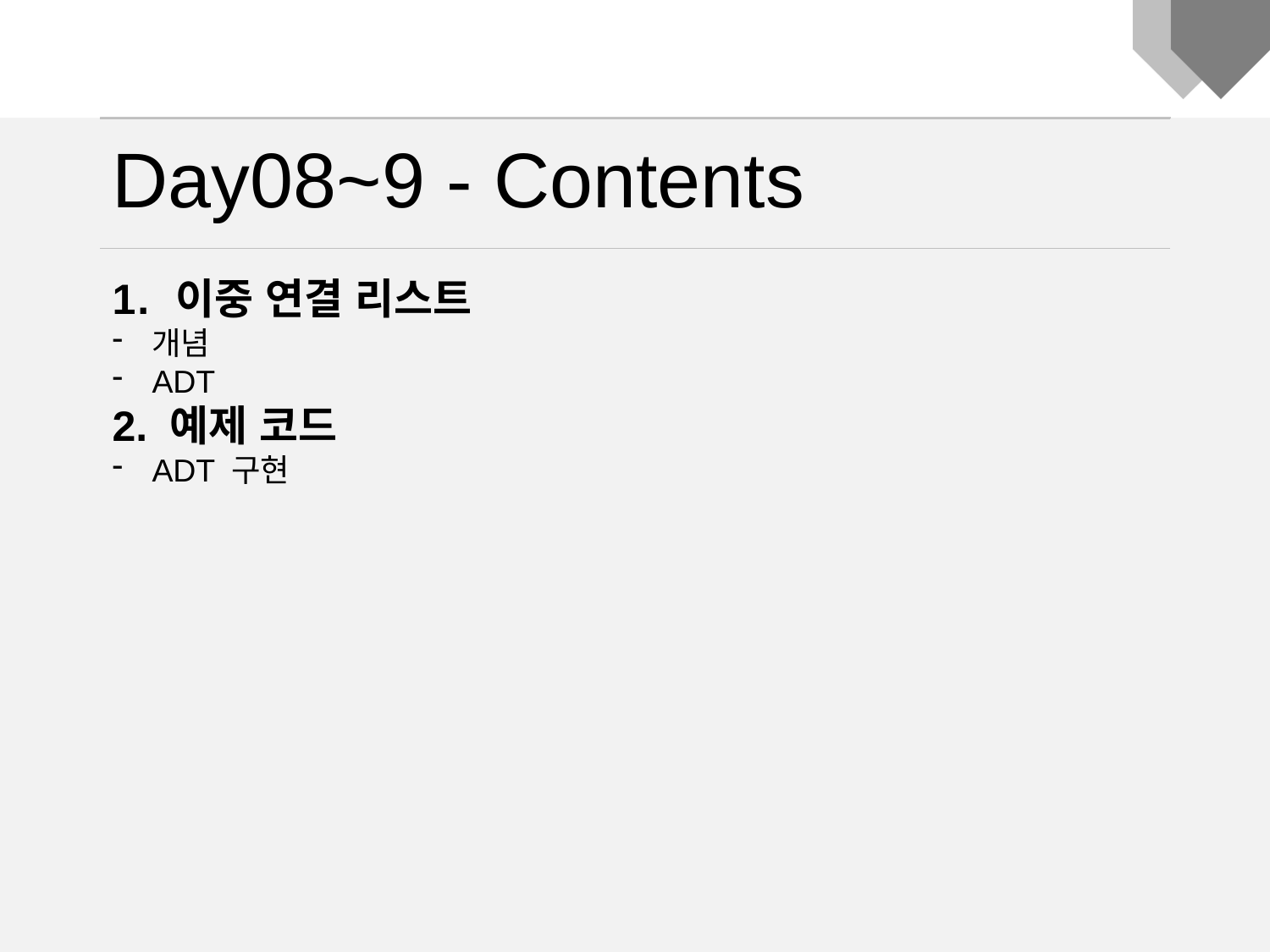

Day08~9 - Contents
이중 연결 리스트
개념
ADT
2. 예제 코드
ADT 구현